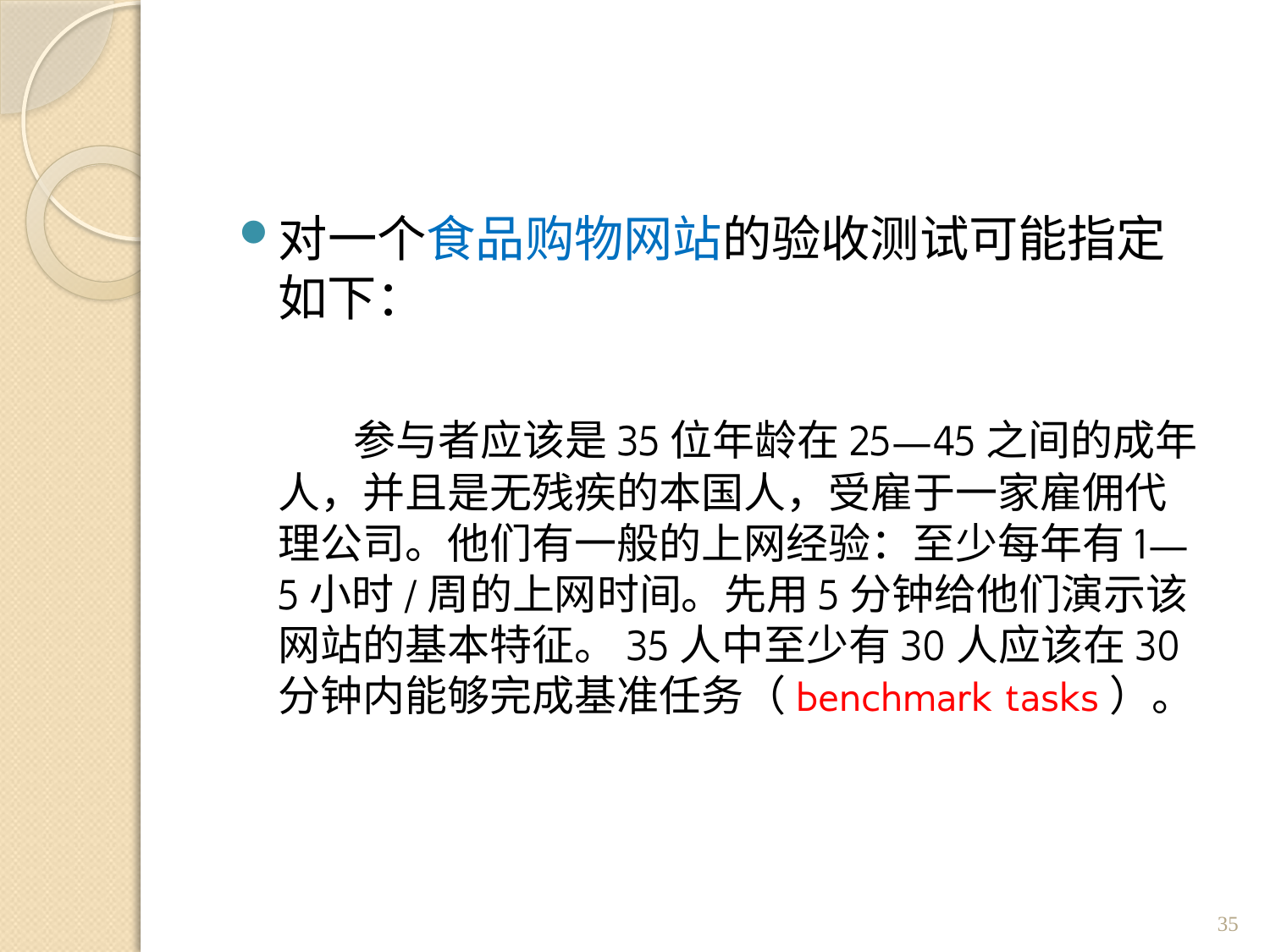

#
对一个食品购物网站的验收测试可能指定如下：

          参与者应该是35位年龄在25—45之间的成年人，并且是无残疾的本国人，受雇于一家雇佣代理公司。他们有一般的上网经验：至少每年有1—5小时/周的上网时间。先用5分钟给他们演示该网站的基本特征。35人中至少有30人应该在30分钟内能够完成基准任务（benchmark tasks）。

35